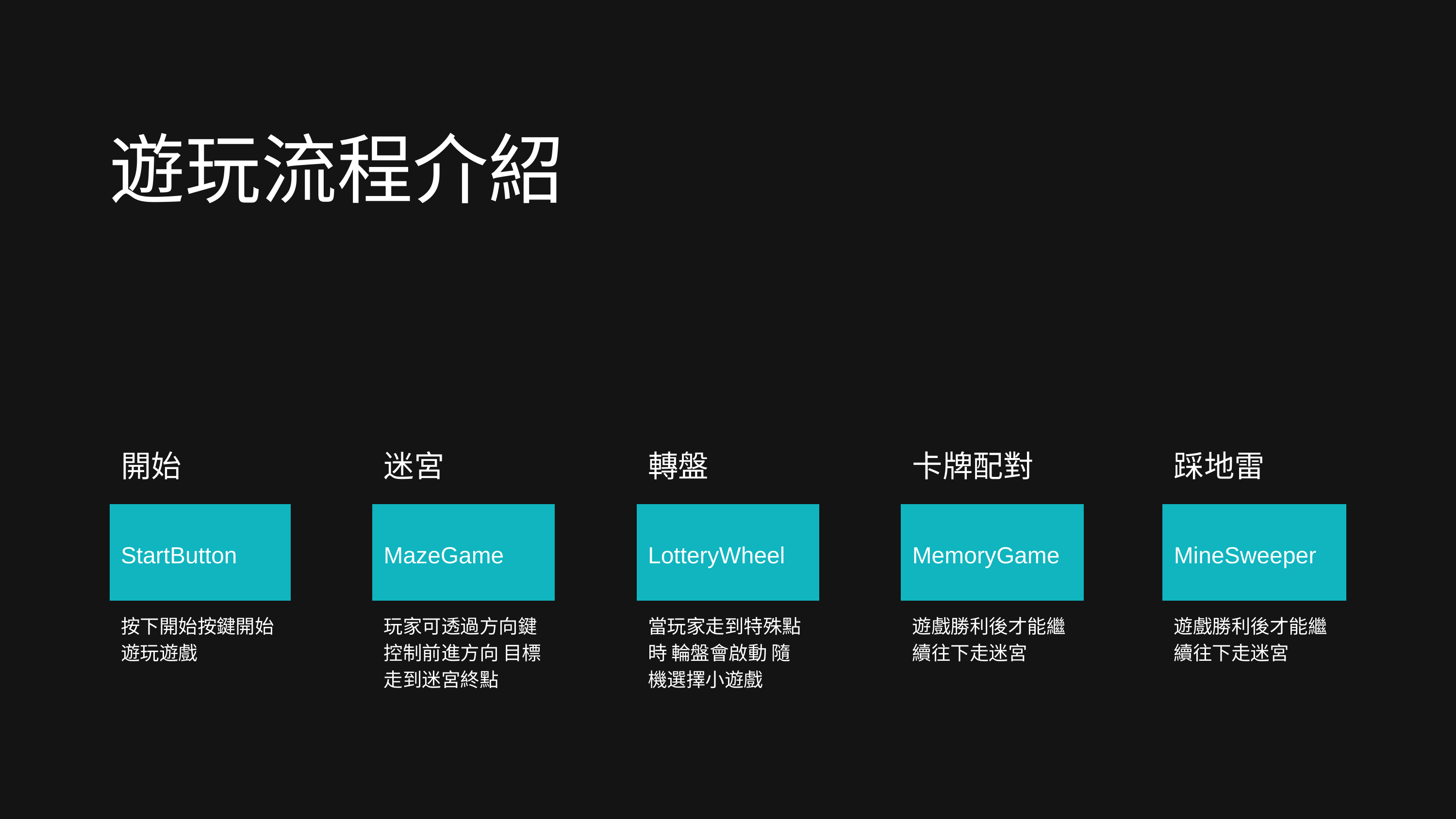

遊玩流程介紹
| 開始 |  | 迷宮 |  | 轉盤 |  | 卡牌配對 |  | 踩地雷 |
| --- | --- | --- | --- | --- | --- | --- | --- | --- |
| StartButton |  | MazeGame |  | LotteryWheel |  | MemoryGame |  | MineSweeper |
| 按下開始按鍵開始遊玩遊戲 |  | 玩家可透過方向鍵控制前進方向 目標走到迷宮終點 |  | 當玩家走到特殊點時 輪盤會啟動 隨機選擇小遊戲 |  | 遊戲勝利後才能繼續往下走迷宮 |  | 遊戲勝利後才能繼續往下走迷宮 |